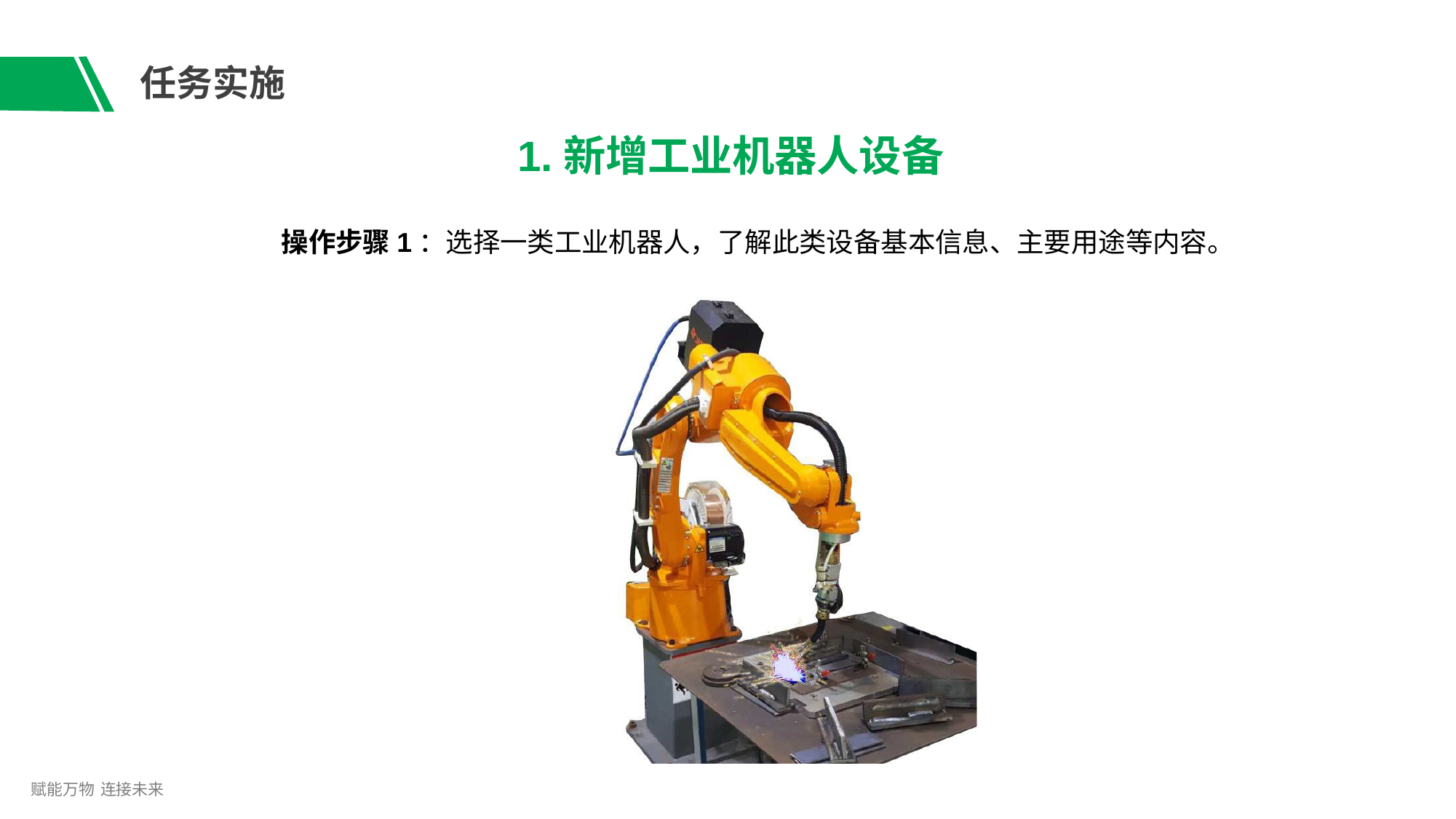

# 任务实施
1.新增工业机器人设备
操作步骤1：选择一类工业机器人，了解此类设备基本信息、主要用途等内容。

赋能万物 连接未来